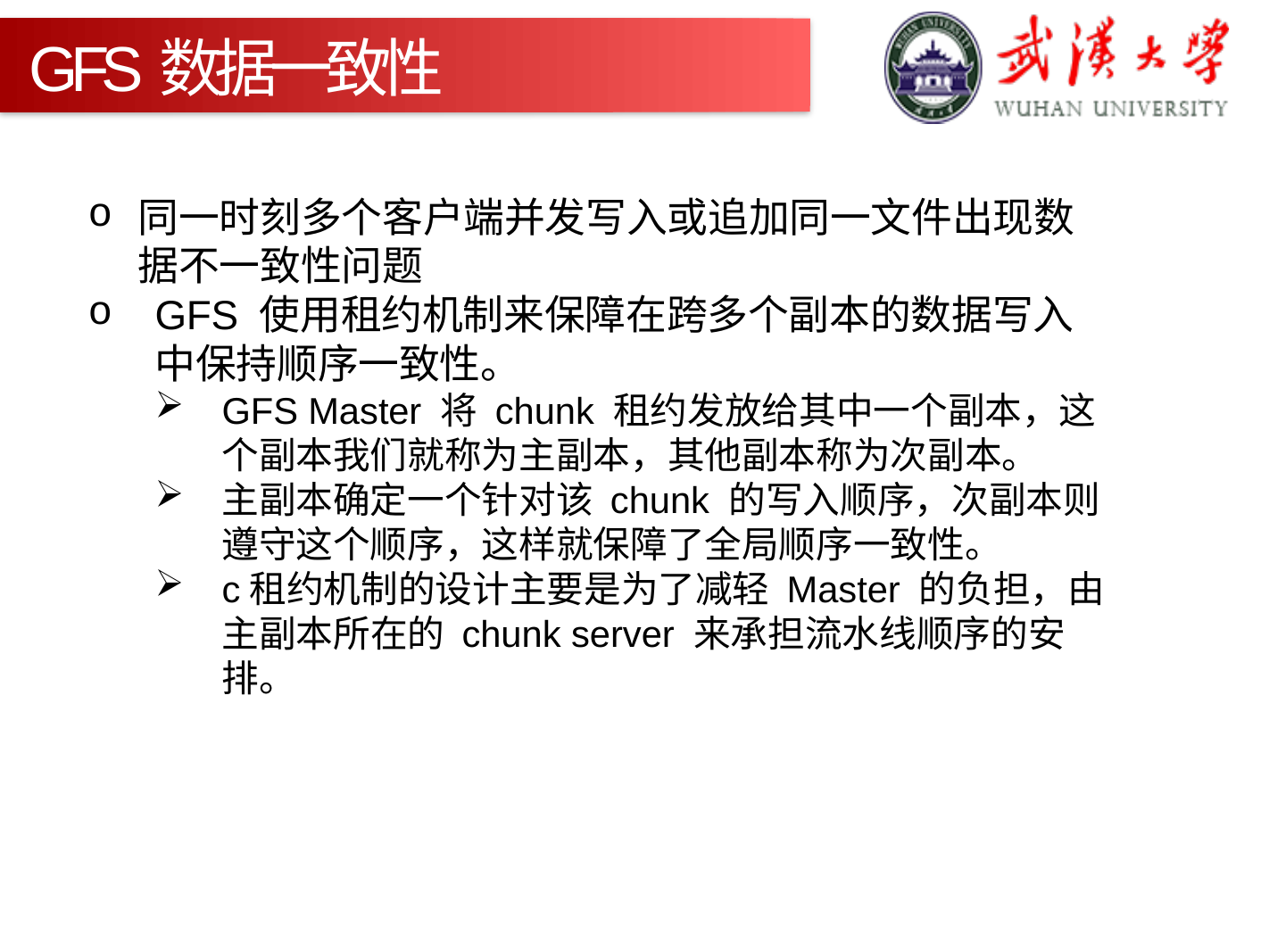

GFS数据一致性
同一时刻多个客户端并发写入或追加同一文件出现数据不一致性问题
GFS 使用租约机制来保障在跨多个副本的数据写入中保持顺序一致性。
GFS Master 将 chunk 租约发放给其中一个副本，这个副本我们就称为主副本，其他副本称为次副本。
主副本确定一个针对该 chunk 的写入顺序，次副本则遵守这个顺序，这样就保障了全局顺序一致性。
c租约机制的设计主要是为了减轻 Master 的负担，由主副本所在的 chunk server 来承担流水线顺序的安排。